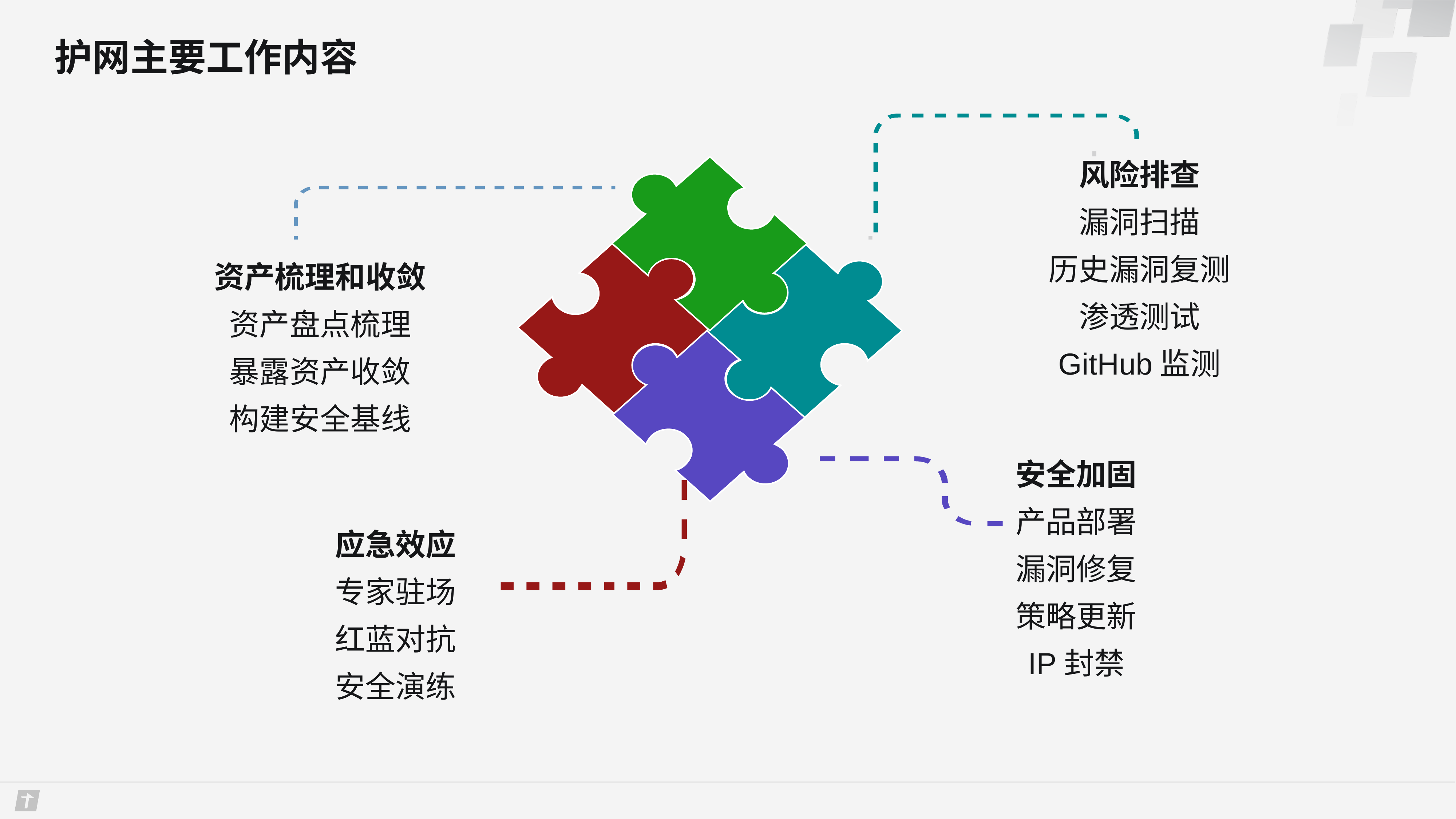

护网主要工作内容

风险排查
漏洞扫描
历史漏洞复测
渗透测试
GitHub监测
资产梳理和收敛
资产盘点梳理
暴露资产收敛
构建安全基线
安全加固
产品部署
漏洞修复
策略更新
IP封禁

应急效应
专家驻场
红蓝对抗
安全演练